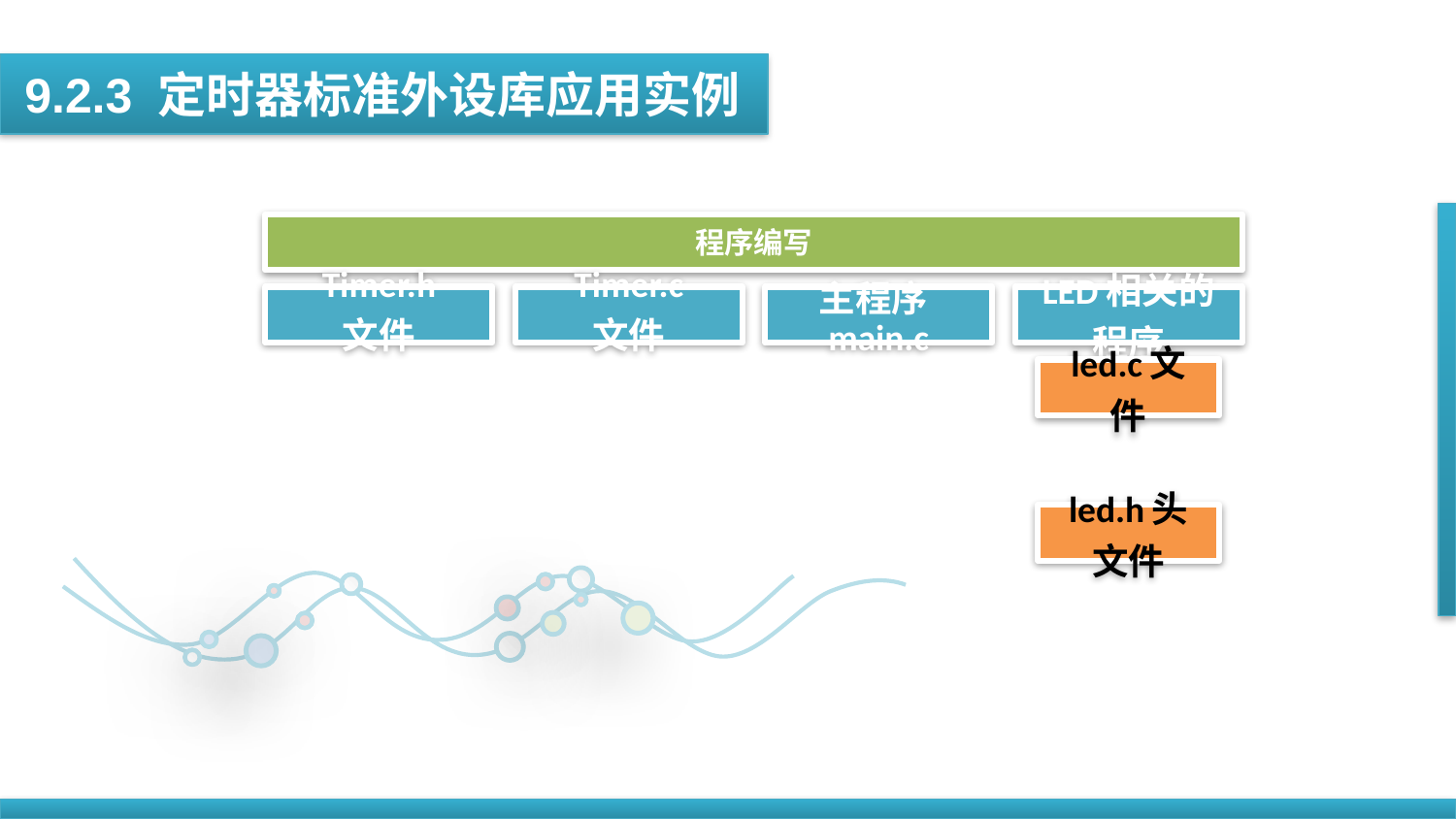

9.2.3 定时器标准外设库应用实例
程序编写
Timer.h
文件
Timer.c
文件
主程序main.c
LED相关的程序
led.c文件
led.h头文件